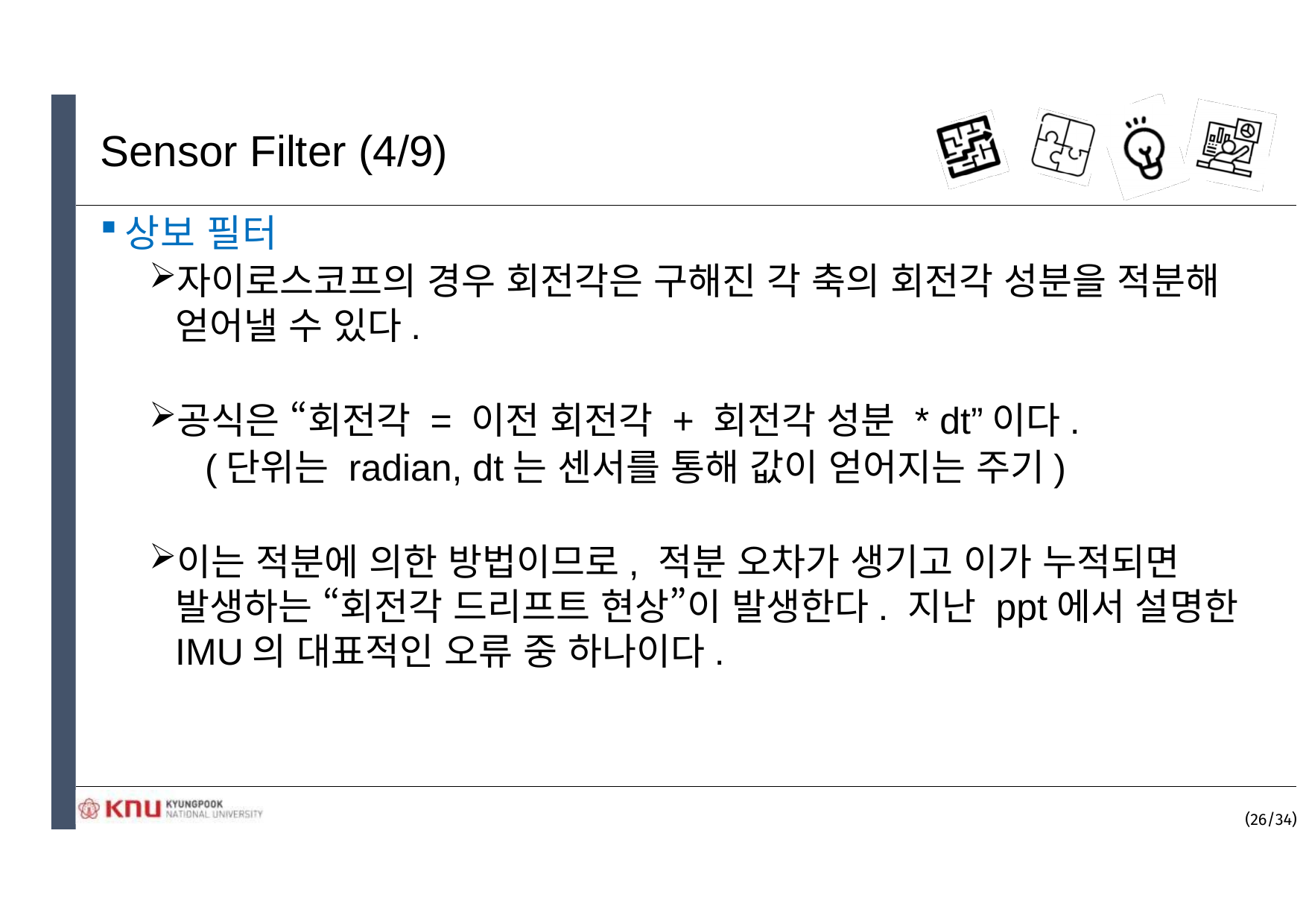

# Sensor Filter (4/9)
상보 필터
자이로스코프의 경우 회전각은 구해진 각 축의 회전각 성분을 적분해 얻어낼 수 있다.

공식은 “회전각 = 이전 회전각 + 회전각 성분 * dt”이다.
(단위는 radian, dt는 센서를 통해 값이 얻어지는 주기)

이는 적분에 의한 방법이므로, 적분 오차가 생기고 이가 누적되면 발생하는 “회전각 드리프트 현상”이 발생한다. 지난 ppt에서 설명한 IMU의 대표적인 오류 중 하나이다.

(26/34)